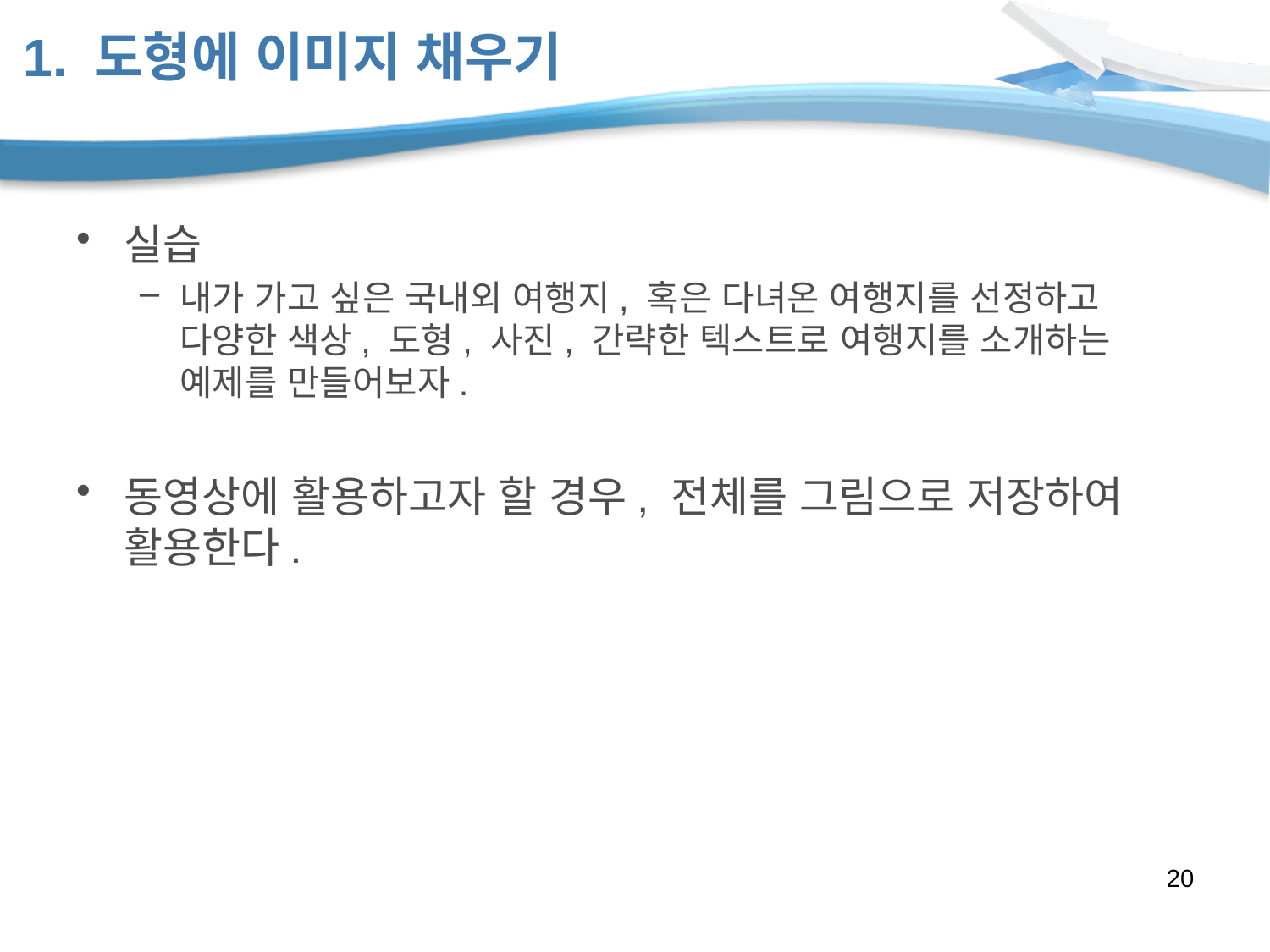

# 1. 도형에 이미지 채우기
실습
내가 가고 싶은 국내외 여행지, 혹은 다녀온 여행지를 선정하고
다양한 색상, 도형, 사진, 간략한 텍스트로 여행지를 소개하는
예제를 만들어보자.

동영상에 활용하고자 할 경우, 전체를 그림으로 저장하여
활용한다.
20